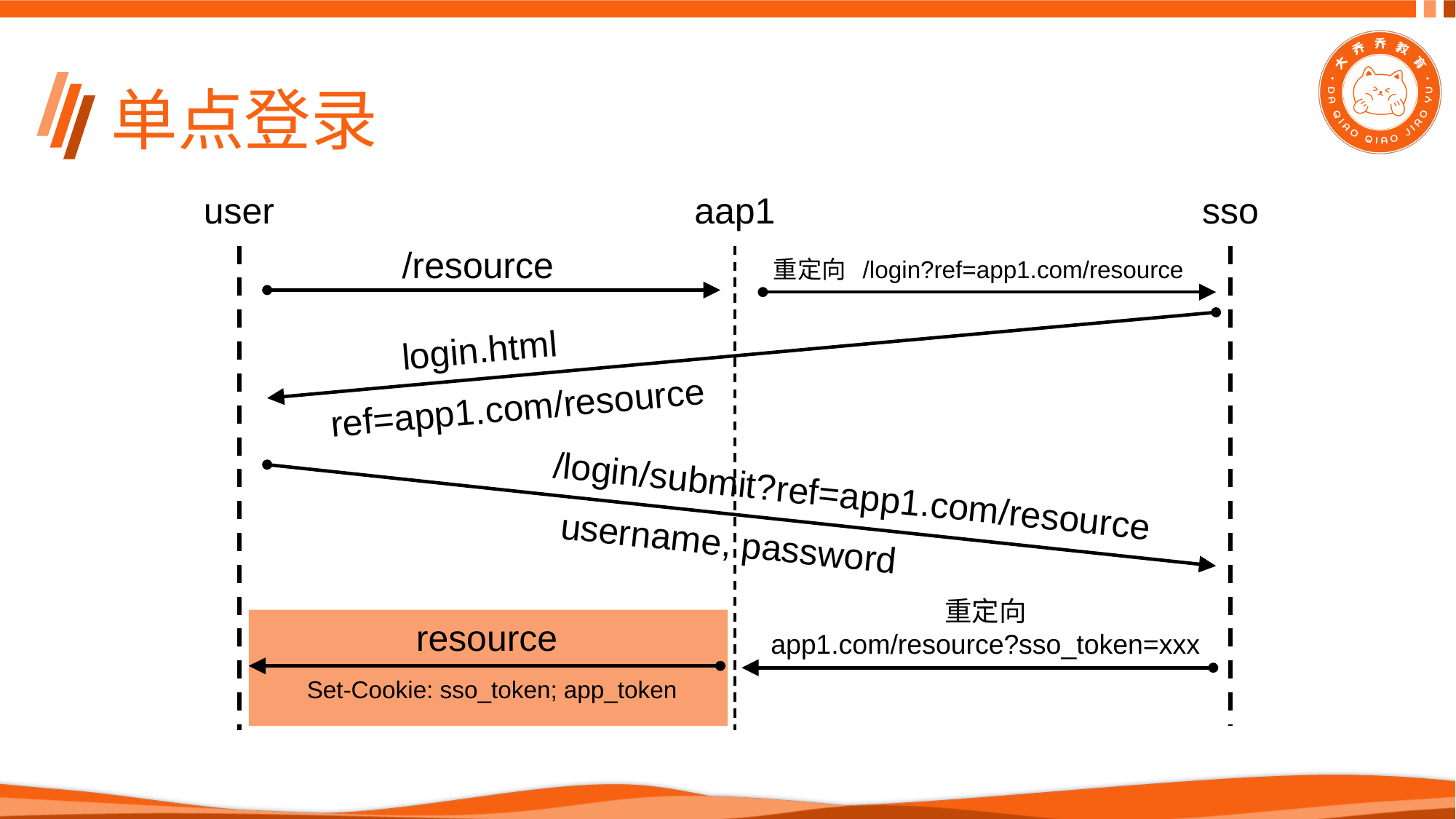

# 单点登录
aap1
sso
user
/resource
重定向  /login?ref=app1.com/resource
login.html
ref=app1.com/resource
/login/submit?ref=app1.com/resource
username, password
重定向
app1.com/resource?sso_token=xxx

resource
Set-Cookie: sso_token; app_token